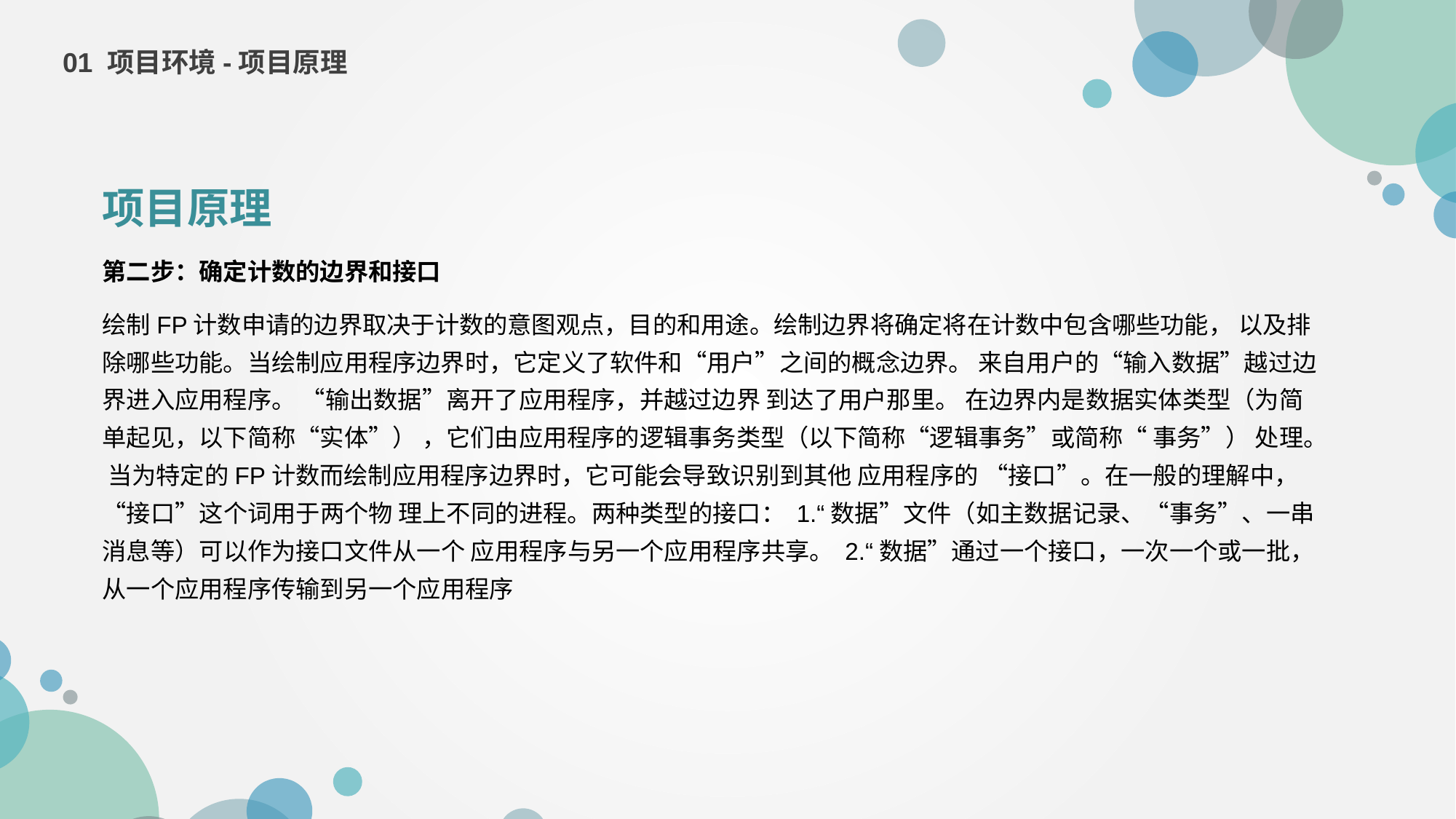

01 项目环境-项目原理
项目原理
第二步：确定计数的边界和接口
绘制FP计数申请的边界取决于计数的意图观点，目的和用途。绘制边界将确定将在计数中包含哪些功能， 以及排除哪些功能。当绘制应用程序边界时，它定义了软件和“用户”之间的概念边界。 来自用户的“输入数据”越过边界进入应用程序。 “输出数据”离开了应用程序，并越过边界 到达了用户那里。 在边界内是数据实体类型（为简单起见，以下简称“实体”） ，它们由应用程序的逻辑事务类型（以下简称“逻辑事务”或简称“ 事务”） 处理。 当为特定的FP计数而绘制应用程序边界时，它可能会导致识别到其他 应用程序的 “接口”。在一般的理解中，“接口”这个词用于两个物 理上不同的进程。两种类型的接口： 1.“数据”文件（如主数据记录、“事务”、一串消息等）可以作为接口文件从一个 应用程序与另一个应用程序共享。 2.“数据”通过一个接口，一次一个或一批，从一个应用程序传输到另一个应用程序